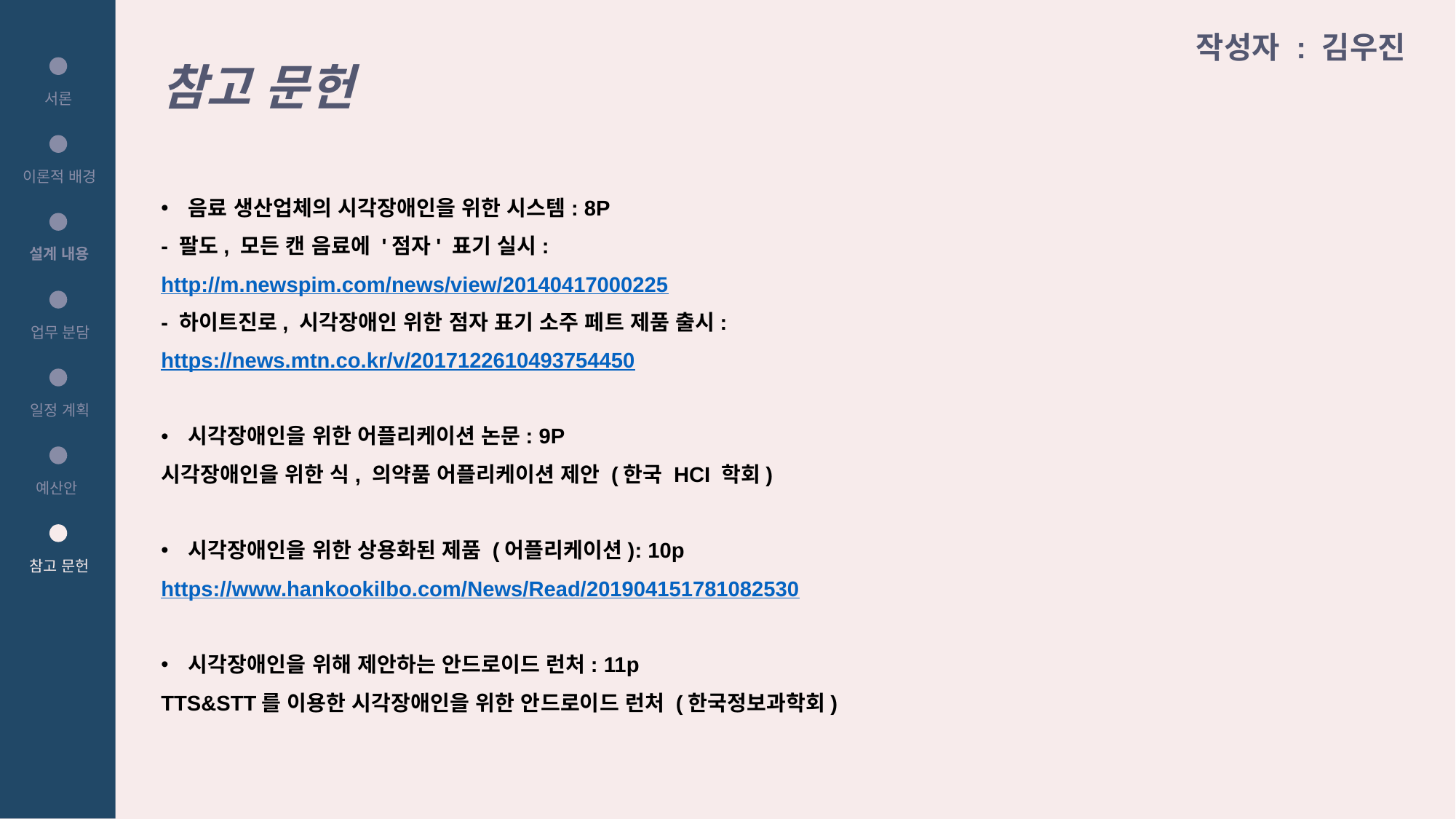

참고 문헌
작성자 : 김우진

서론

음료 생산업체의 시각장애인을 위한 시스템: 8P
- 팔도, 모든 캔 음료에 '점자' 표기 실시:
http://m.newspim.com/news/view/20140417000225
- 하이트진로, 시각장애인 위한 점자 표기 소주 페트 제품 출시:
https://news.mtn.co.kr/v/2017122610493754450

시각장애인을 위한 어플리케이션 논문: 9P
시각장애인을 위한 식, 의약품 어플리케이션 제안 (한국 HCI 학회)

시각장애인을 위한 상용화된 제품 (어플리케이션): 10p
https://www.hankookilbo.com/News/Read/201904151781082530

시각장애인을 위해 제안하는 안드로이드 런처: 11p
TTS&STT를 이용한 시각장애인을 위한 안드로이드 런처 (한국정보과학회)

이론적 배경

설계 내용

업무 분담

일정 계획

예산안

참고 문헌